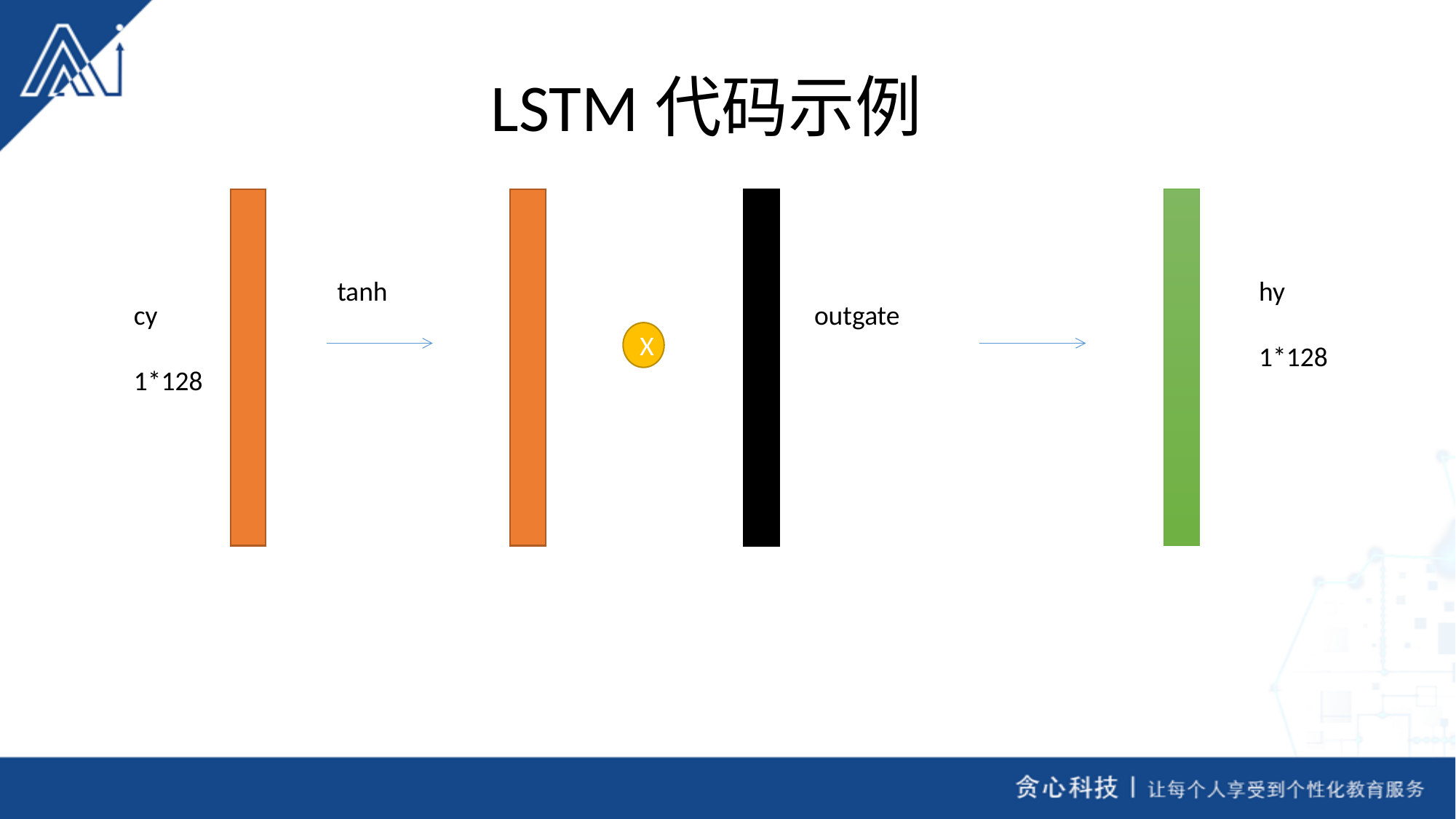

# LSTM代码示例

cy

1*128

outgate

tanh
hy

1*128
X